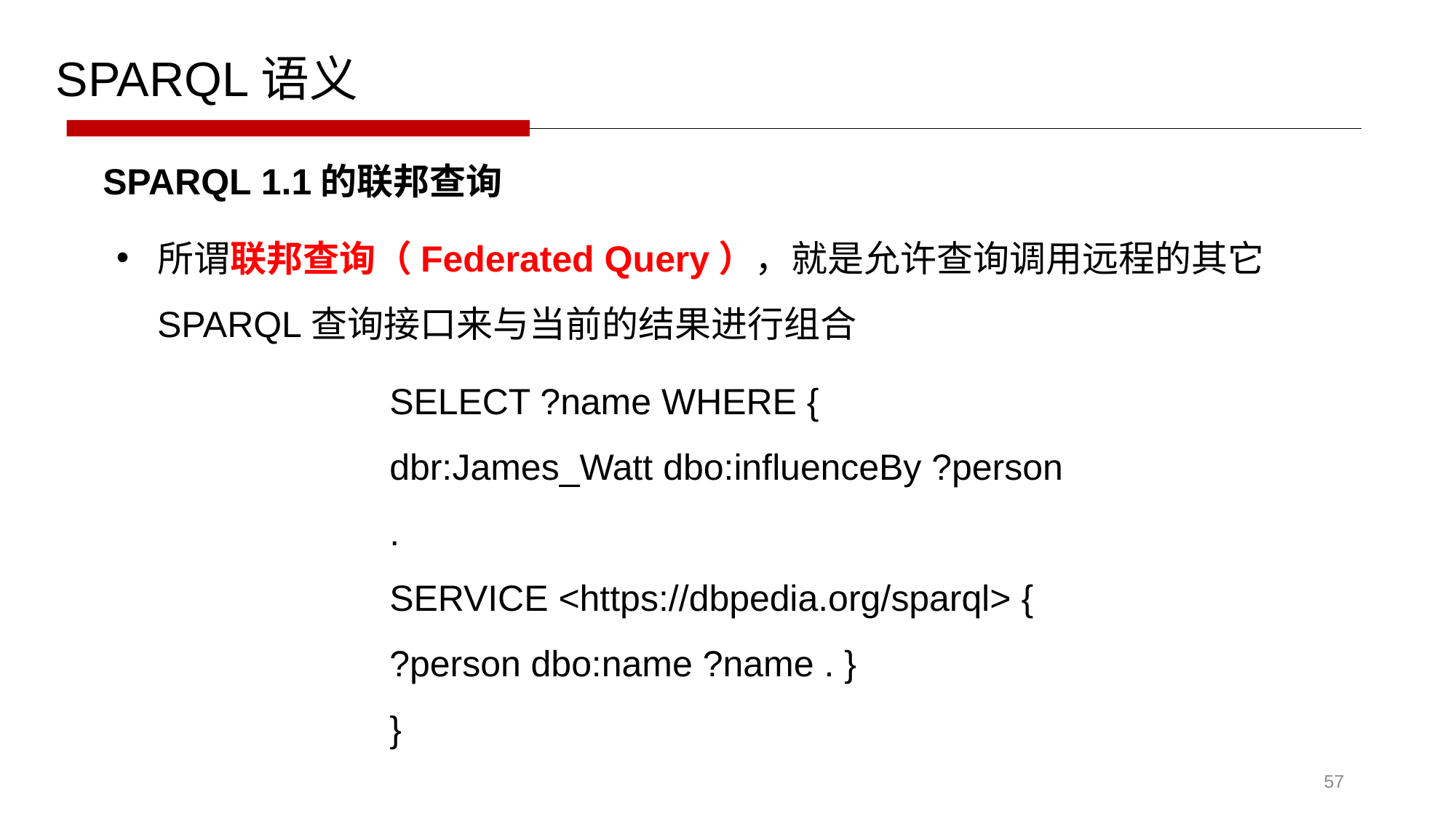

SPARQL语义

SPARQL 1.1的联邦查询
所谓联邦查询（Federated Query），就是允许查询调用远程的其它SPARQL查询接口来与当前的结果进行组合
SELECT ?name WHERE {
dbr:James_Watt dbo:influenceBy ?person .
SERVICE <https://dbpedia.org/sparql> {
?person dbo:name ?name . }
}
57